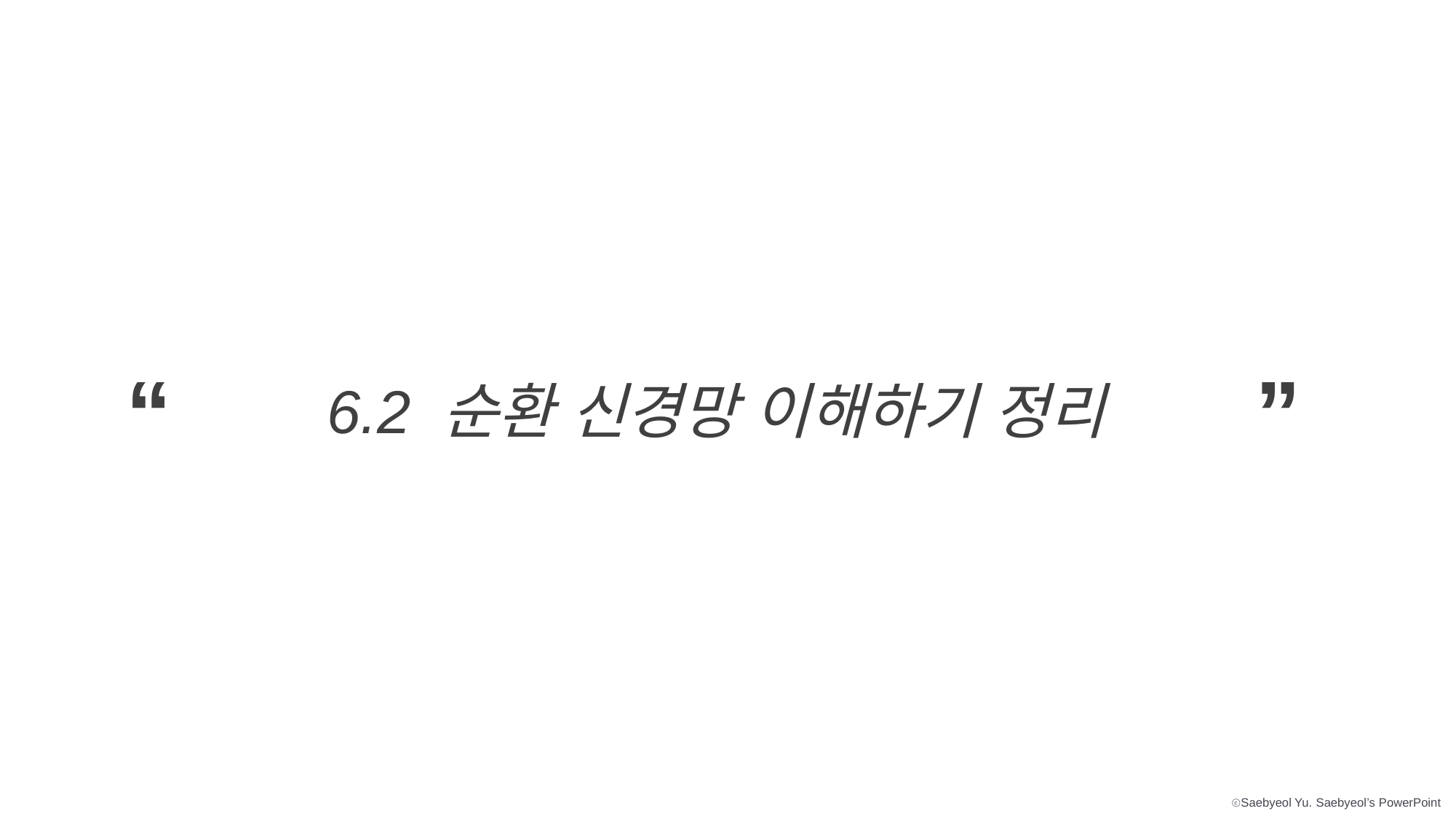

“                                           ”
6.2 순환 신경망 이해하기 정리